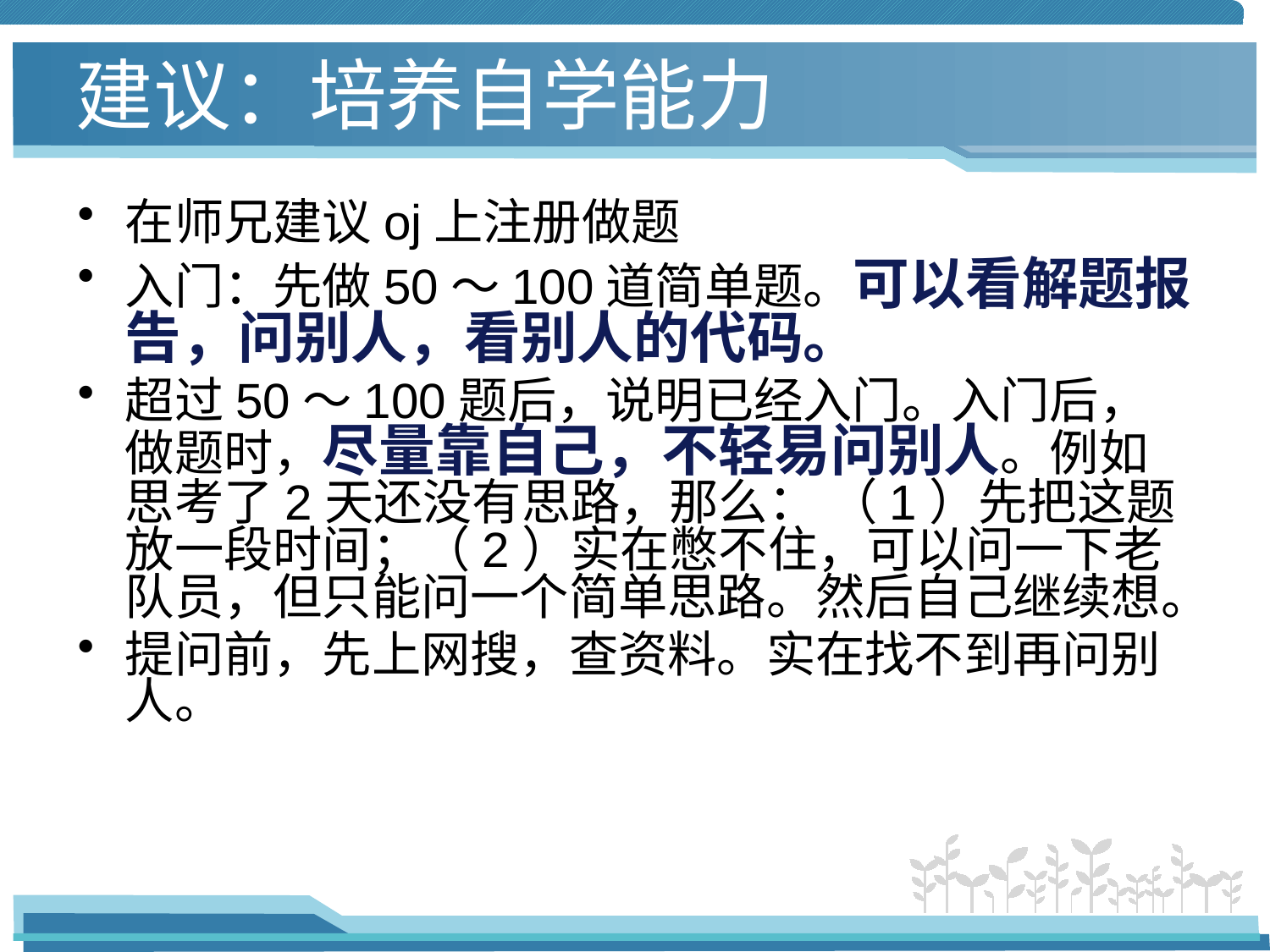

# 建议：培养自学能力
在师兄建议oj上注册做题
入门：先做50～100道简单题。可以看解题报告，问别人，看别人的代码。
超过50～100题后，说明已经入门。入门后，做题时，尽量靠自己，不轻易问别人。例如思考了2天还没有思路，那么： （1）先把这题放一段时间；（2）实在憋不住，可以问一下老队员，但只能问一个简单思路。然后自己继续想。
提问前，先上网搜，查资料。实在找不到再问别人。